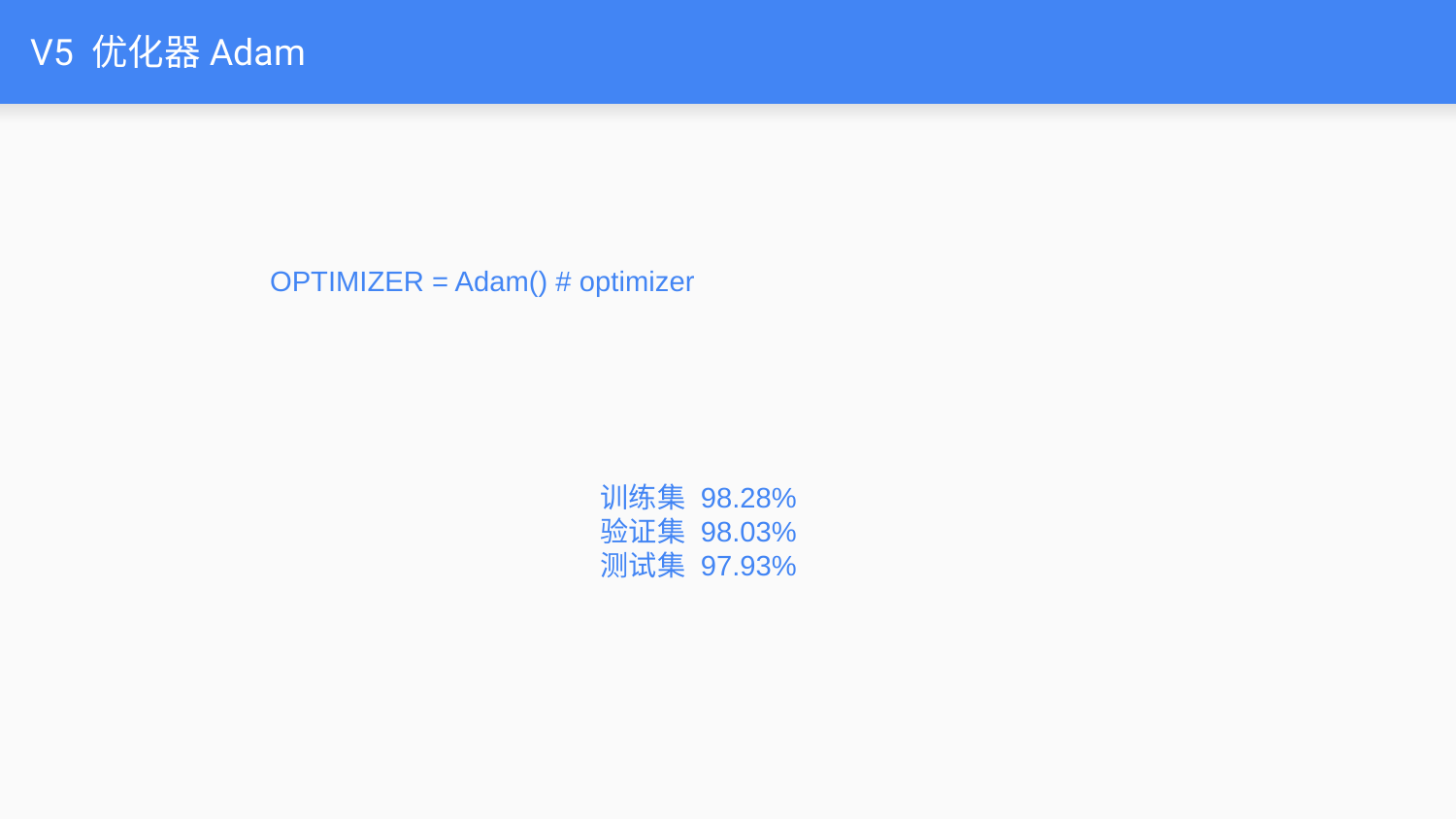

# V5 优化器Adam
OPTIMIZER = Adam() # optimizer
训练集 98.28%
验证集 98.03%
测试集 97.93%